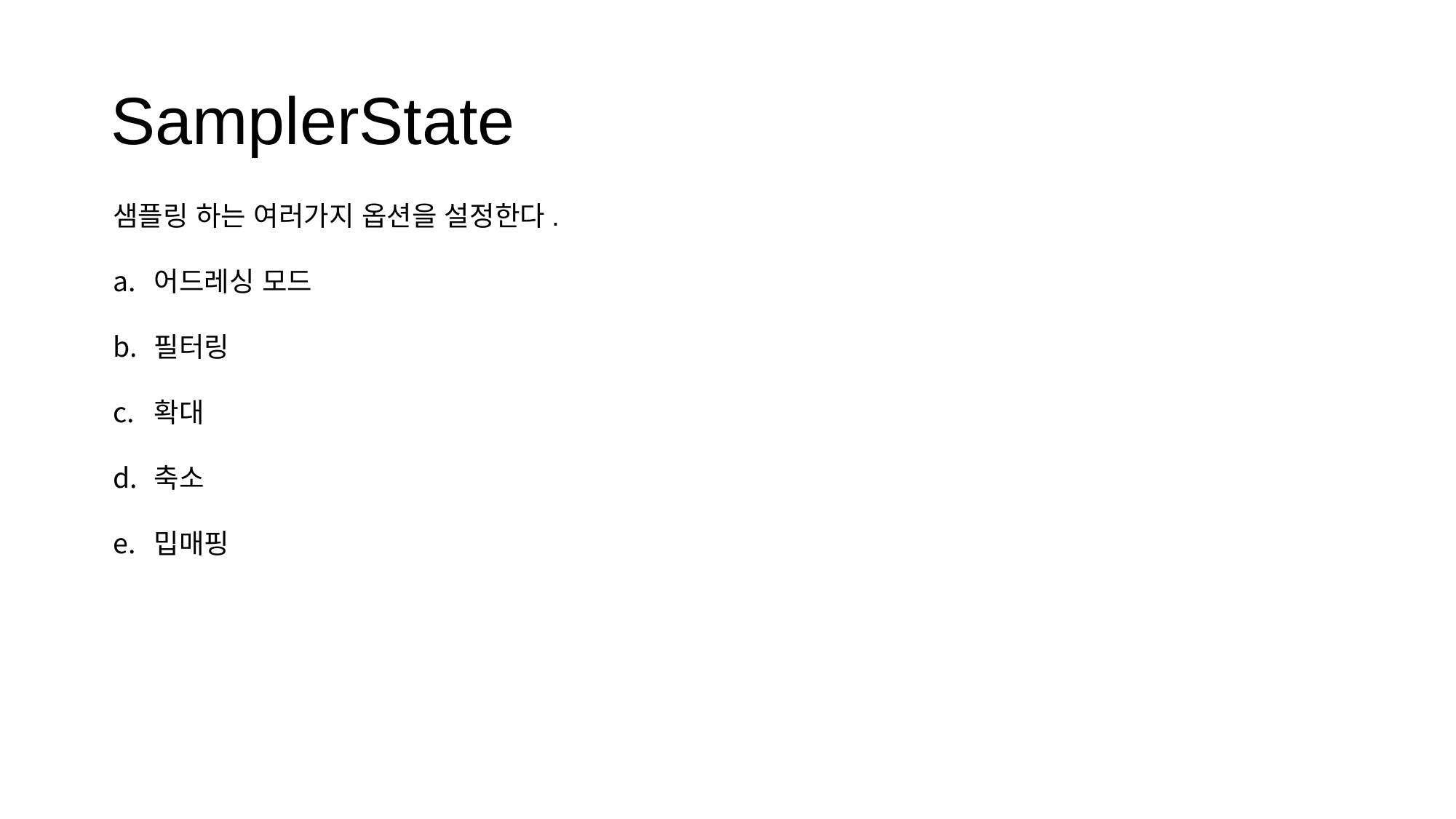

# SamplerState
샘플링 하는 여러가지 옵션을 설정한다.

어드레싱 모드

필터링

확대

축소

밉매핑